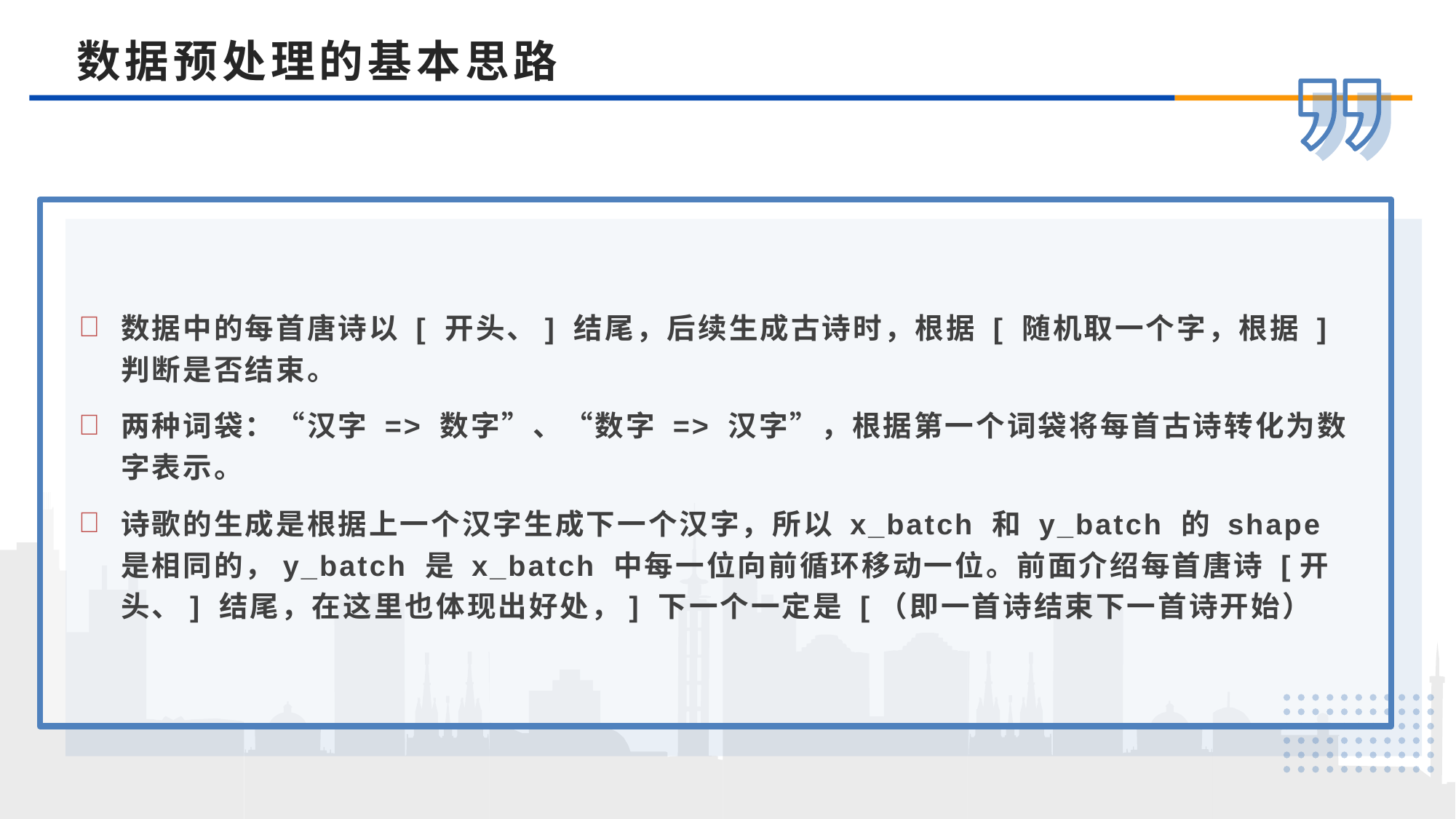

数据预处理的基本思路

数据中的每首唐诗以 [ 开头、] 结尾，后续生成古诗时，根据 [ 随机取一个字，根据 ] 判断是否结束。
两种词袋：“汉字 => 数字”、“数字 => 汉字”，根据第一个词袋将每首古诗转化为数字表示。
诗歌的生成是根据上一个汉字生成下一个汉字，所以 x_batch 和 y_batch 的 shape 是相同的，y_batch 是 x_batch 中每一位向前循环移动一位。前面介绍每首唐诗 [开头、] 结尾，在这里也体现出好处，] 下一个一定是 [（即一首诗结束下一首诗开始）